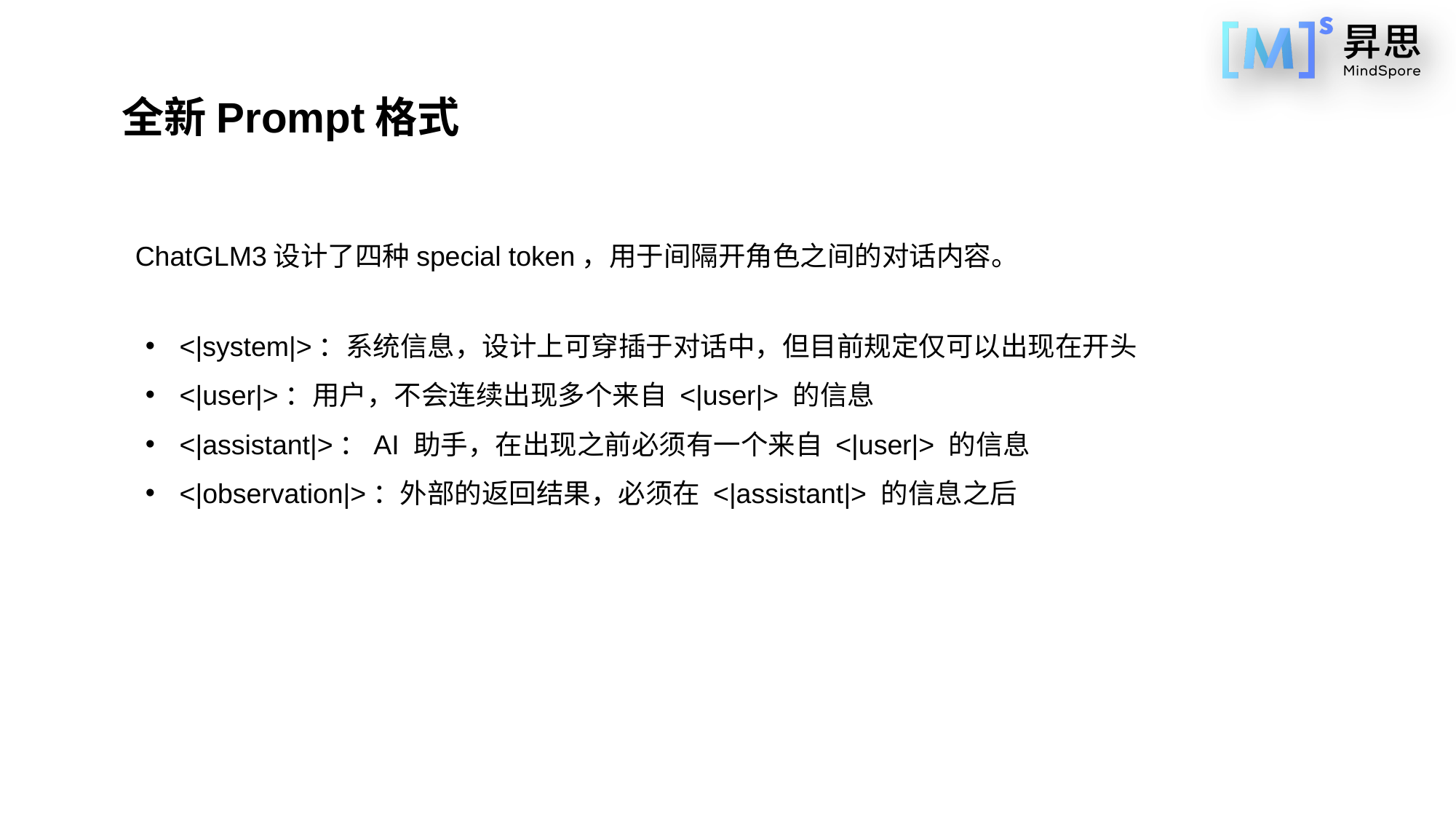

全新Prompt格式
ChatGLM3设计了四种special token，用于间隔开角色之间的对话内容。
<|system|>：系统信息，设计上可穿插于对话中，但目前规定仅可以出现在开头
<|user|>：用户，不会连续出现多个来自 <|user|> 的信息
<|assistant|>：AI 助手，在出现之前必须有一个来自 <|user|> 的信息
<|observation|>：外部的返回结果，必须在 <|assistant|> 的信息之后